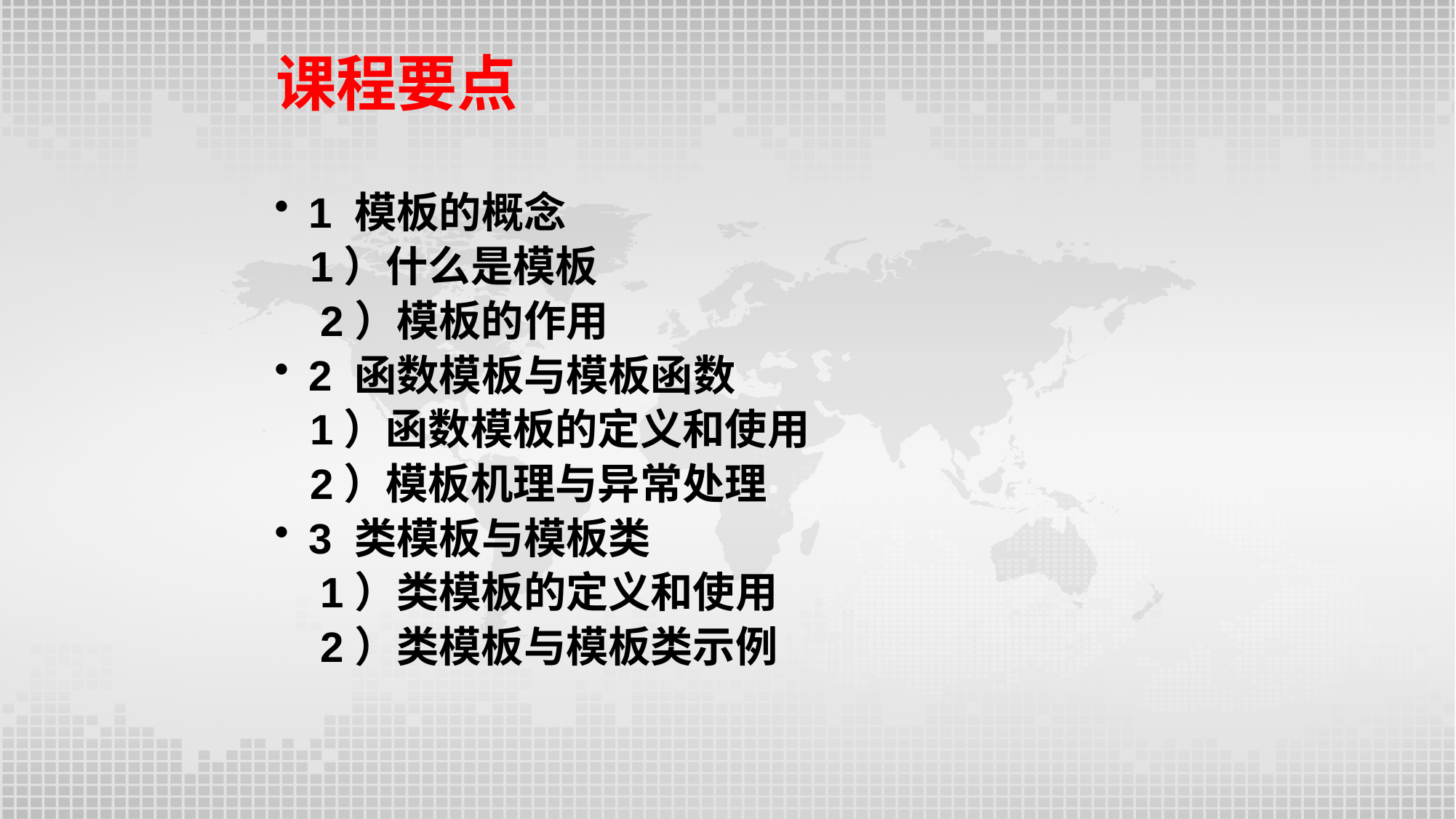

课程要点
1 模板的概念
   1）什么是模板
	 2）模板的作用
2 函数模板与模板函数
   1）函数模板的定义和使用
   2）模板机理与异常处理
3 类模板与模板类
	 1）类模板的定义和使用
	 2）类模板与模板类示例